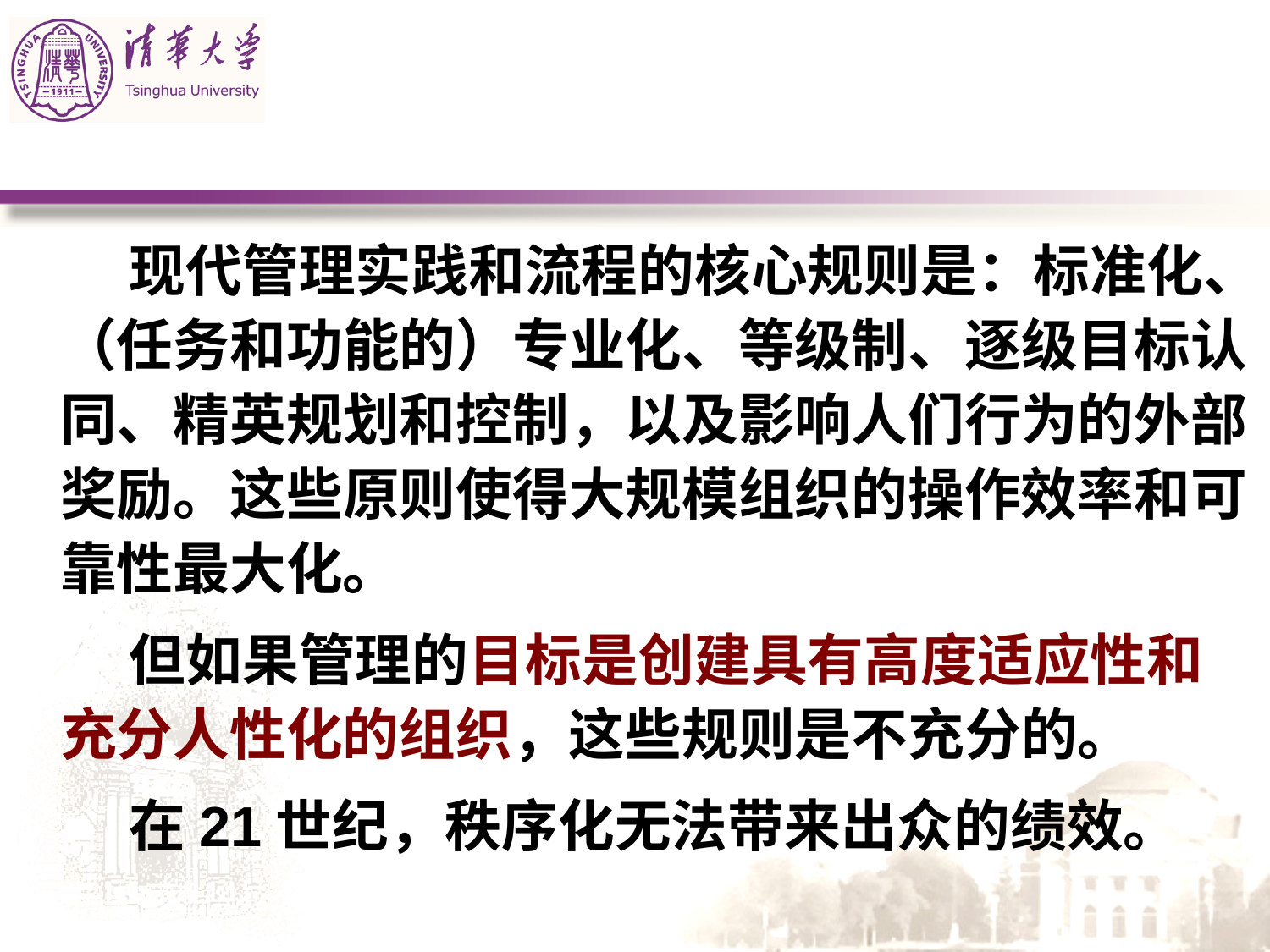

#
        现代管理实践和流程的核心规则是：标准化、（任务和功能的）专业化、等级制、逐级目标认同、精英规划和控制，以及影响人们行为的外部奖励。这些原则使得大规模组织的操作效率和可靠性最大化。
        但如果管理的目标是创建具有高度适应性和充分人性化的组织，这些规则是不充分的。
        在21世纪，秩序化无法带来出众的绩效。